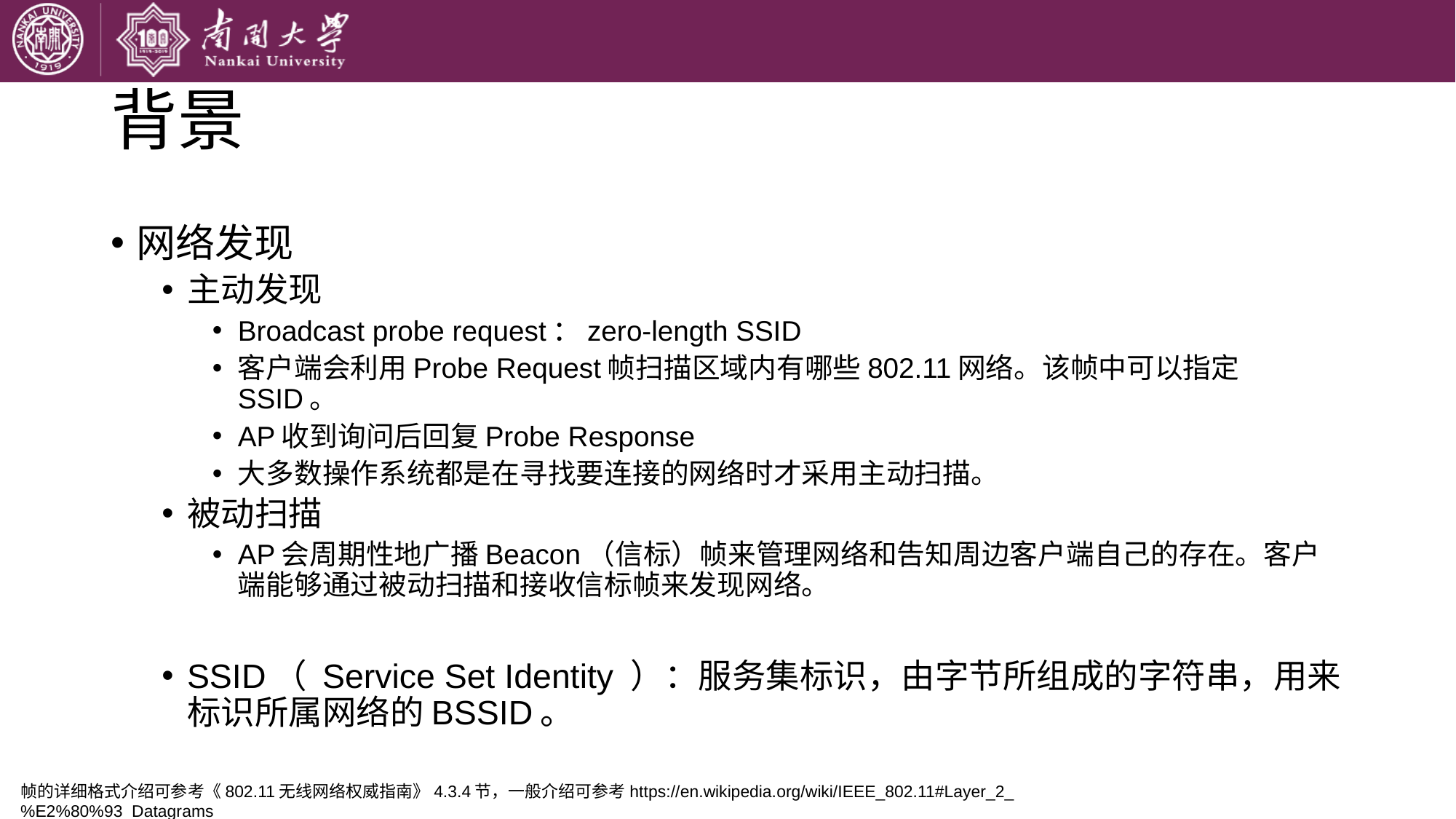

# 背景
网络发现
主动发现
Broadcast probe request：zero-length SSID
客户端会利用Probe Request帧扫描区域内有哪些802.11网络。该帧中可以指定SSID。
AP收到询问后回复Probe Response
大多数操作系统都是在寻找要连接的网络时才采用主动扫描。
被动扫描
AP会周期性地广播Beacon（信标）帧来管理网络和告知周边客户端自己的存在。客户端能够通过被动扫描和接收信标帧来发现网络。

SSID（ Service Set Identity ）：服务集标识，由字节所组成的字符串，用来标识所属网络的BSSID。
帧的详细格式介绍可参考《802.11无线网络权威指南》4.3.4节，一般介绍可参考https://en.wikipedia.org/wiki/IEEE_802.11#Layer_2_%E2%80%93_Datagrams